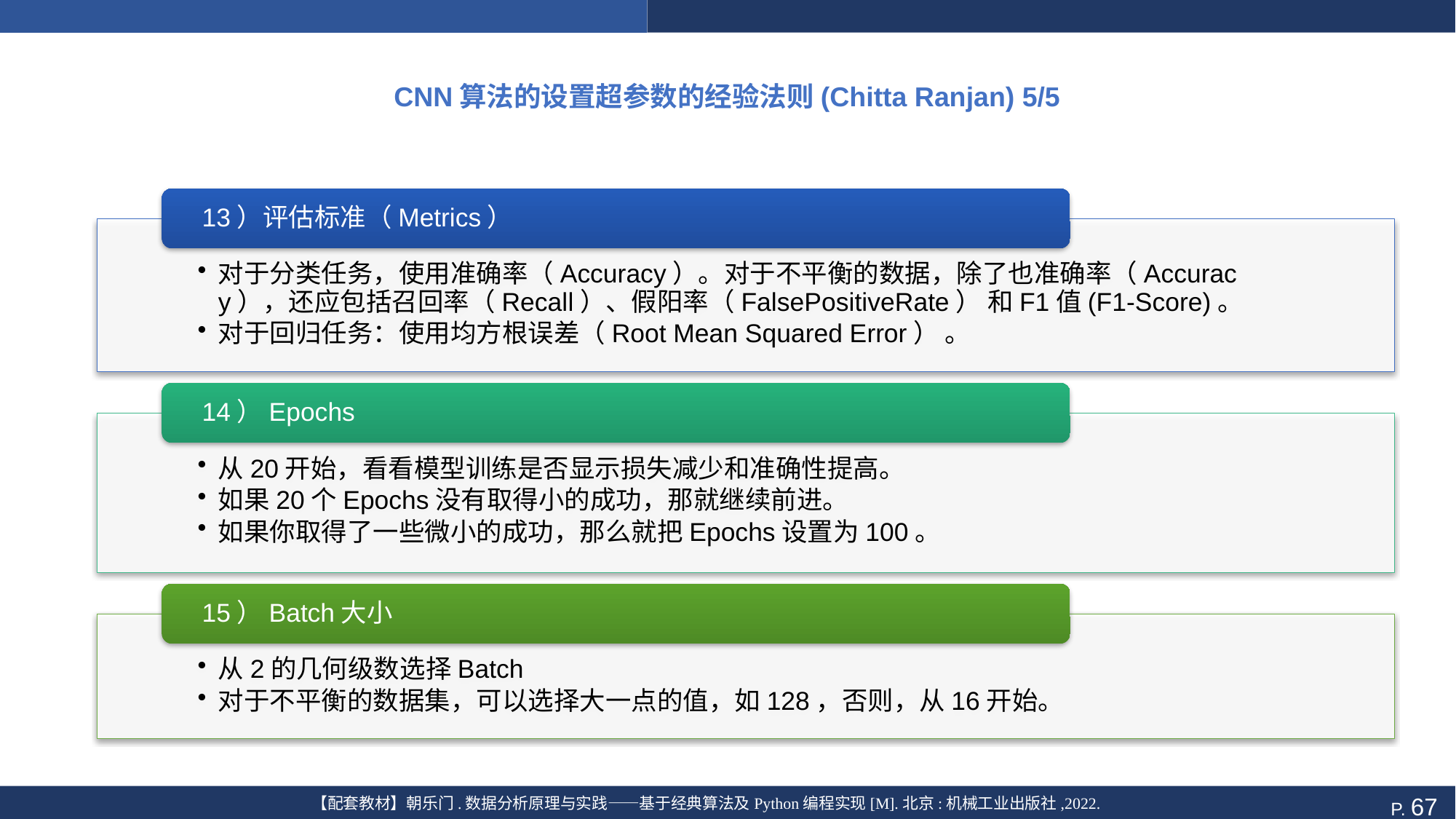

# CNN算法的设置超参数的经验法则(Chitta Ranjan) 5/5
对于分类任务，使用准确率（Accuracy）。对于不平衡的数据，除了也准确率（Accuracy），还应包括召回率（Recall）、假阳率（FalsePositiveRate） 和F1值(F1-Score)。
对于回归任务：使用均方根误差（Root Mean Squared Error） 。
13）评估标准（Metrics）
从20开始，看看模型训练是否显示损失减少和准确性提高。
如果20个Epochs没有取得小的成功，那就继续前进。
如果你取得了一些微小的成功，那么就把Epochs设置为100。
14）Epochs
从2的几何级数选择Batch
对于不平衡的数据集，可以选择大一点的值，如128，否则，从16开始。
15）Batch大小